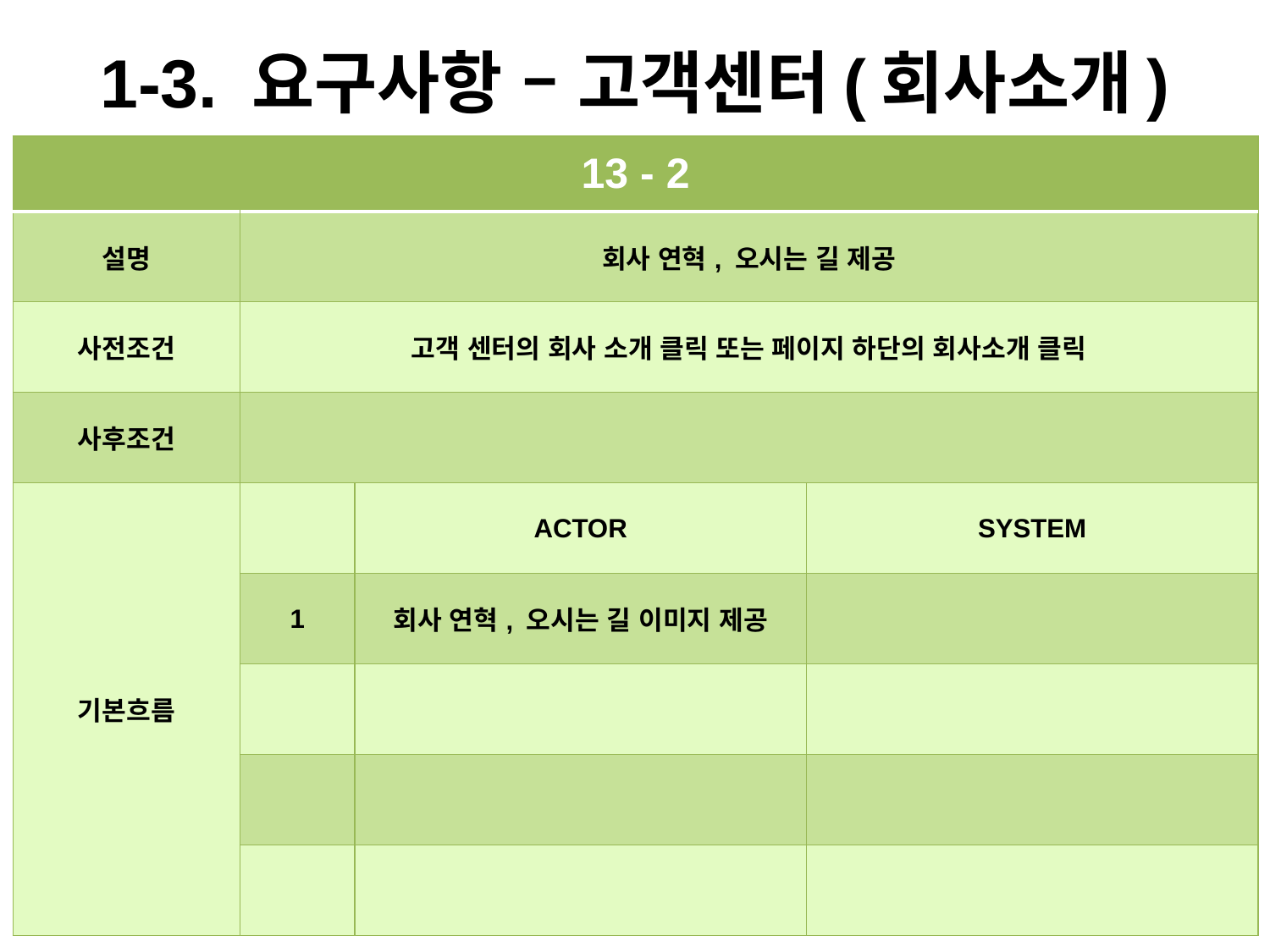

# 1-3. 요구사항 – 고객센터(회사소개)
| 13 - 2 |  |  |  |
| --- | --- | --- | --- |
| 설명 | 회사 연혁, 오시는 길 제공 |  |  |
| 사전조건 | 고객 센터의 회사 소개 클릭 또는 페이지 하단의 회사소개 클릭 |  |  |
| 사후조건 |  |  |  |
| 기본흐름 |  | ACTOR | SYSTEM |
|  | 1 | 회사 연혁, 오시는 길 이미지 제공 |  |
|  |  |  |  |
|  |  |  |  |
|  |  |  |  |